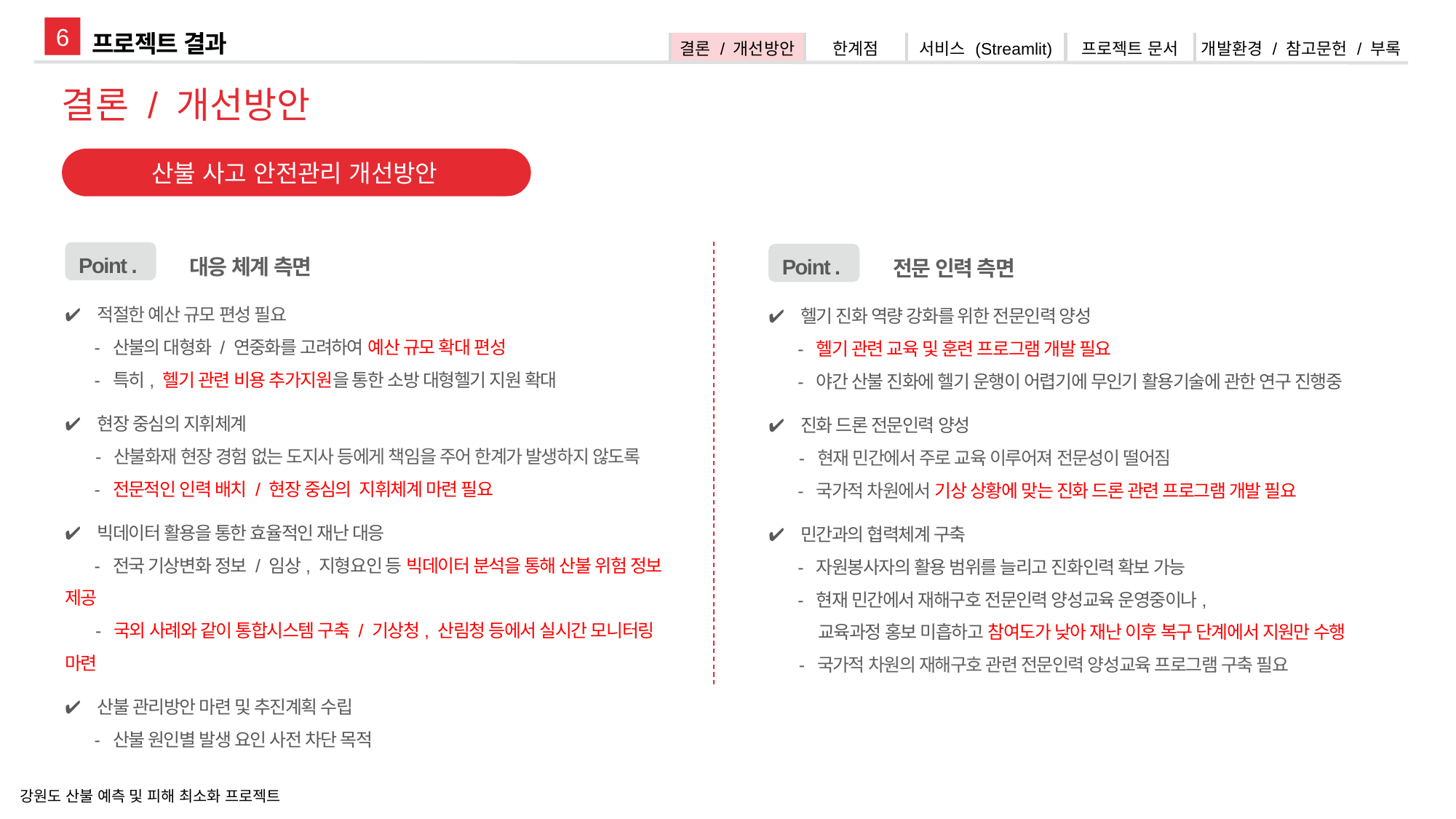

6
프로젝트 결과
| 결론 / 개선방안 | 한계점 | 서비스 (Streamlit) | 프로젝트 문서 | 개발환경 / 참고문헌 / 부록 |
| --- | --- | --- | --- | --- |
결론 / 개선방안

산불 사고 안전관리 개선방안
Point .

                        대응 체계 측면

✔   적절한 예산 규모 편성 필요
       -  산불의 대형화 / 연중화를 고려하여 예산 규모 확대 편성
       -  특히, 헬기 관련 비용 추가지원을 통한 소방 대형헬기 지원 확대

✔   현장 중심의 지휘체계
       -  산불화재 현장 경험 없는 도지사 등에게 책임을 주어 한계가 발생하지 않도록
       -  전문적인 인력 배치 / 현장 중심의  지휘체계 마련 필요

✔   빅데이터 활용을 통한 효율적인 재난 대응
       -  전국 기상변화 정보 / 임상, 지형요인 등 빅데이터 분석을 통해 산불 위험 정보 제공
       -  국외 사례와 같이 통합시스템 구축 / 기상청, 산림청 등에서 실시간 모니터링 마련

✔   산불 관리방안 마련 및 추진계획 수립
       -  산불 원인별 발생 요인 사전 차단 목적
Point .

                        전문 인력 측면

✔   헬기 진화 역량 강화를 위한 전문인력 양성
       -  헬기 관련 교육 및 훈련 프로그램 개발 필요
       -  야간 산불 진화에 헬기 운행이 어렵기에 무인기 활용기술에 관한 연구 진행중

✔   진화 드론 전문인력 양성
       -  현재 민간에서 주로 교육 이루어져 전문성이 떨어짐
       -  국가적 차원에서 기상 상황에 맞는 진화 드론 관련 프로그램 개발 필요

✔   민간과의 협력체계 구축
       -  자원봉사자의 활용 범위를 늘리고 진화인력 확보 가능
       -  현재 민간에서 재해구호 전문인력 양성교육 운영중이나,
           교육과정 홍보 미흡하고 참여도가 낮아 재난 이후 복구 단계에서 지원만 수행
       -  국가적 차원의 재해구호 관련 전문인력 양성교육 프로그램 구축 필요
강원도 산불 예측 및 피해 최소화 프로젝트